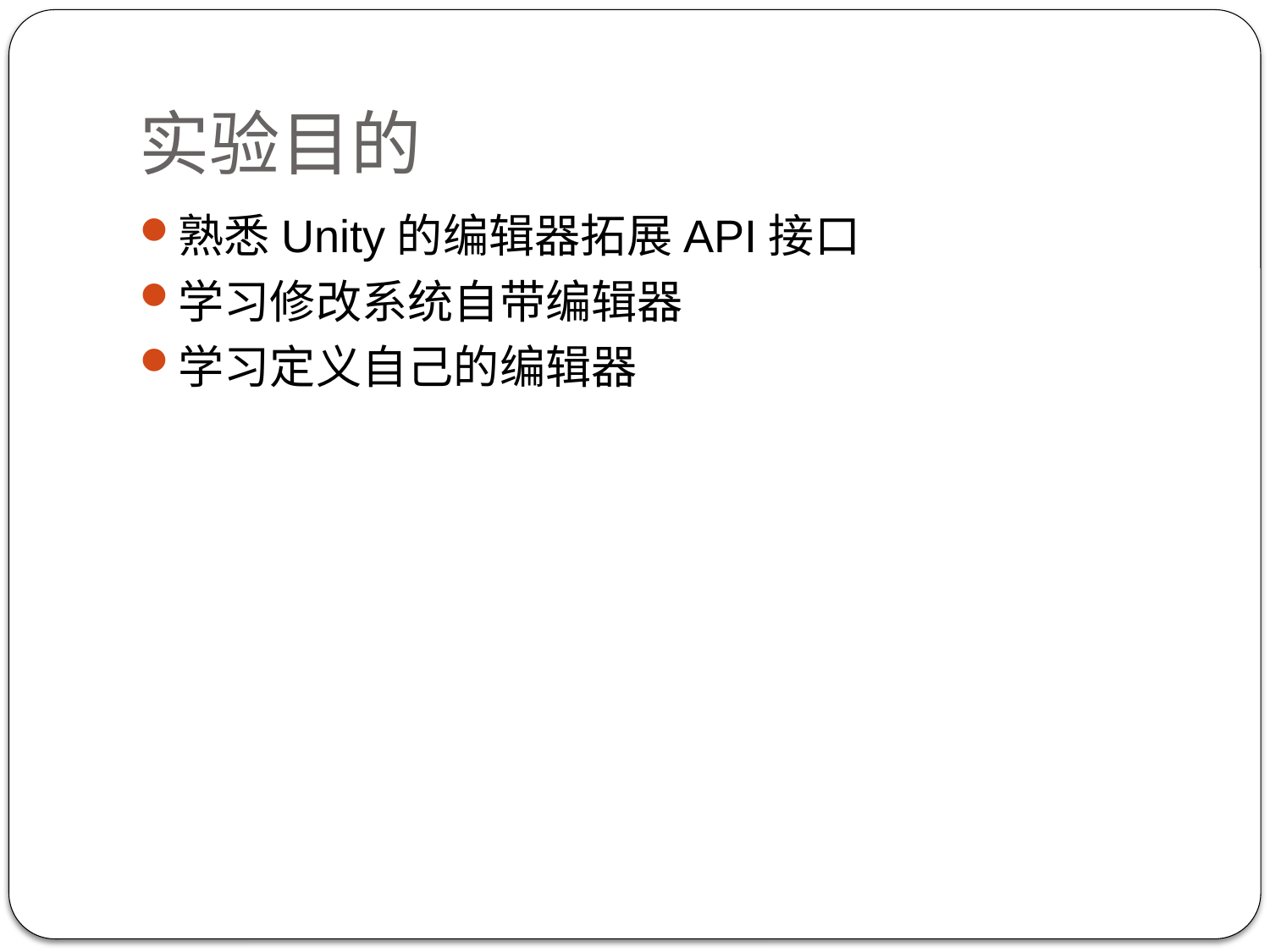

# 实验目的
熟悉Unity的编辑器拓展API接口
学习修改系统自带编辑器
学习定义自己的编辑器